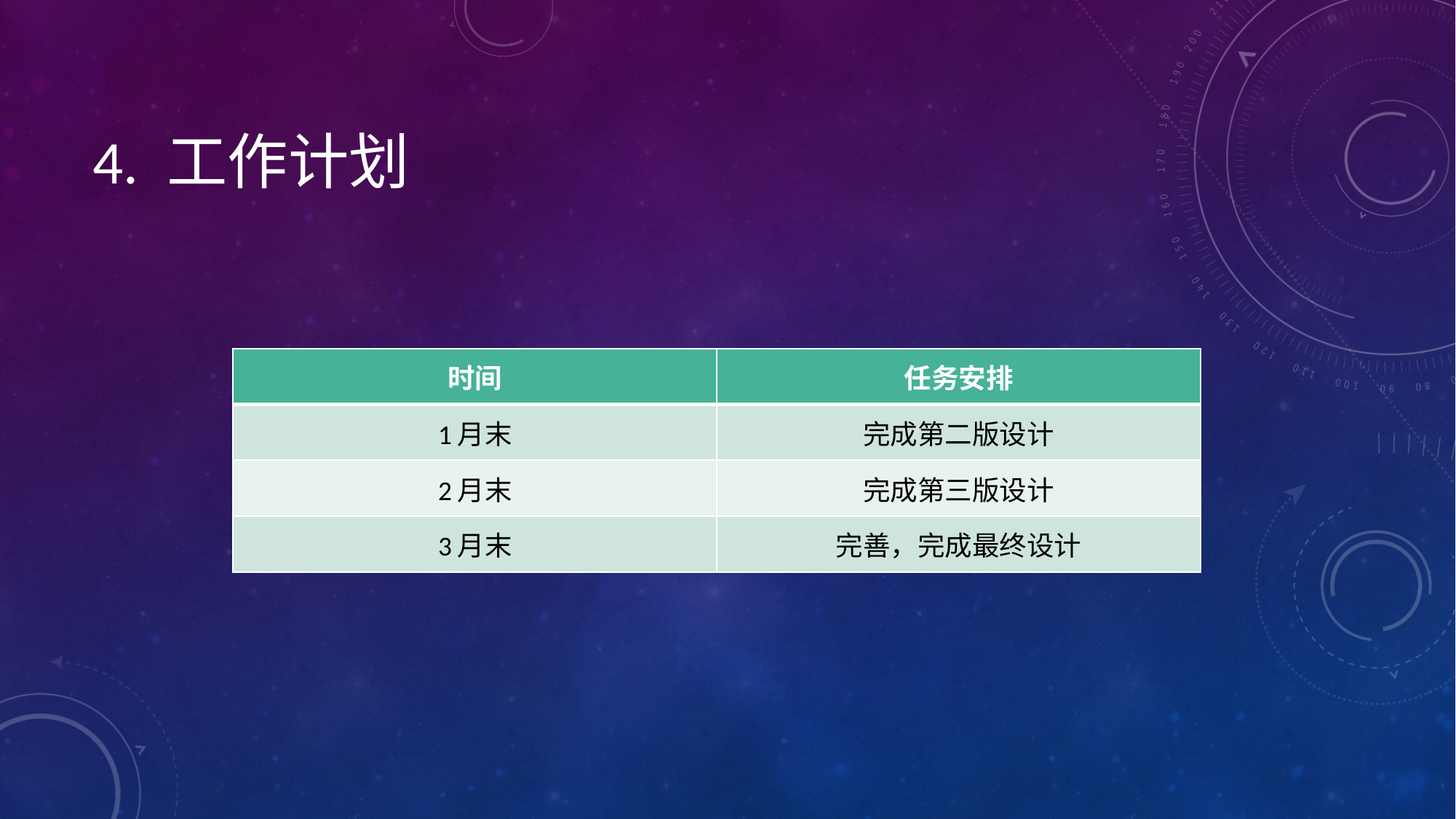

# 4. 工作计划
| 时间 | 任务安排 |
| --- | --- |
| 1月末 | 完成第二版设计 |
| 2月末 | 完成第三版设计 |
| 3月末 | 完善，完成最终设计 |